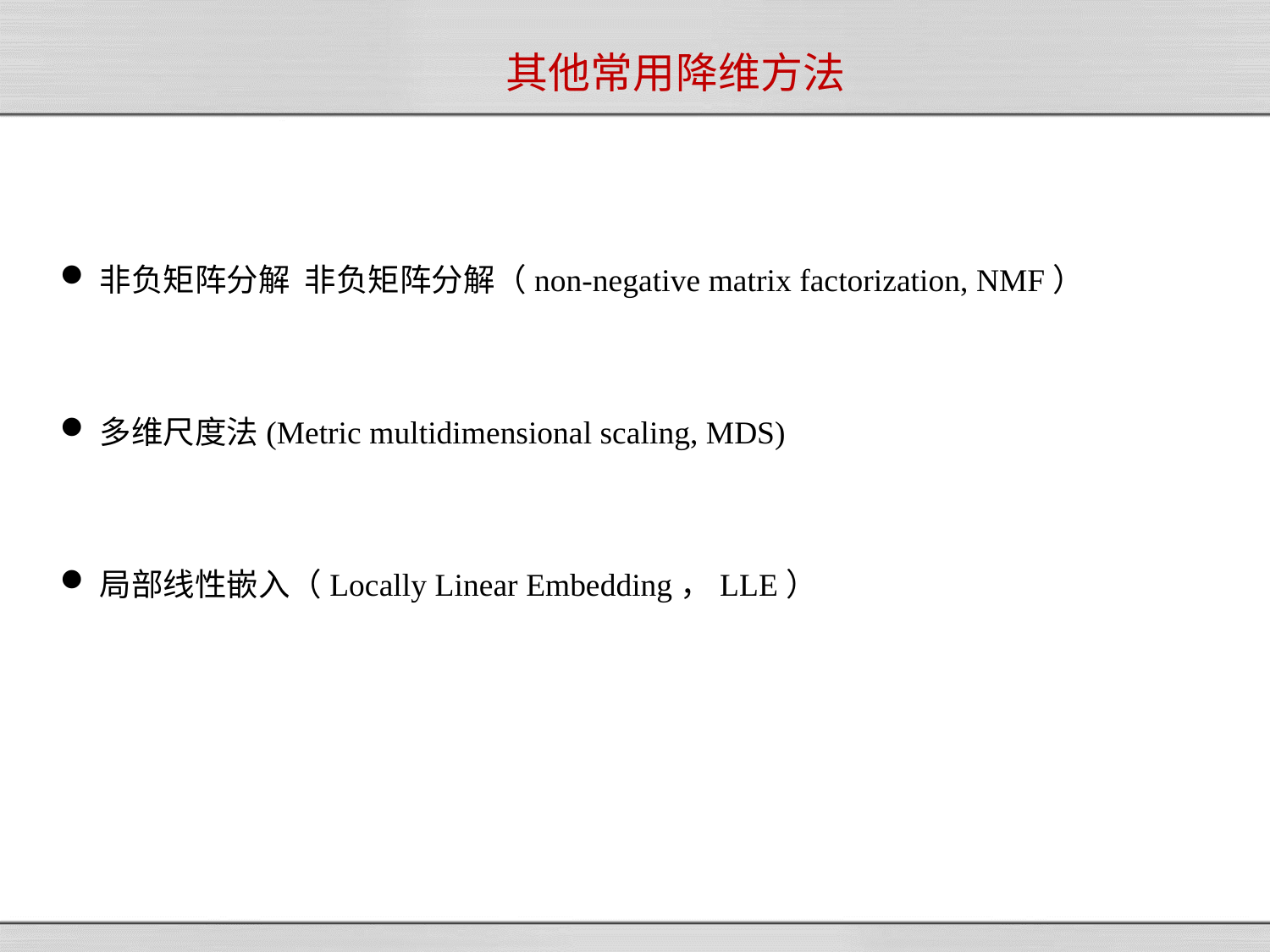

# 其他常用降维方法
非负矩阵分解  非负矩阵分解（non-negative matrix factorization, NMF）

多维尺度法(Metric multidimensional scaling, MDS)

局部线性嵌入（Locally Linear Embedding，LLE）